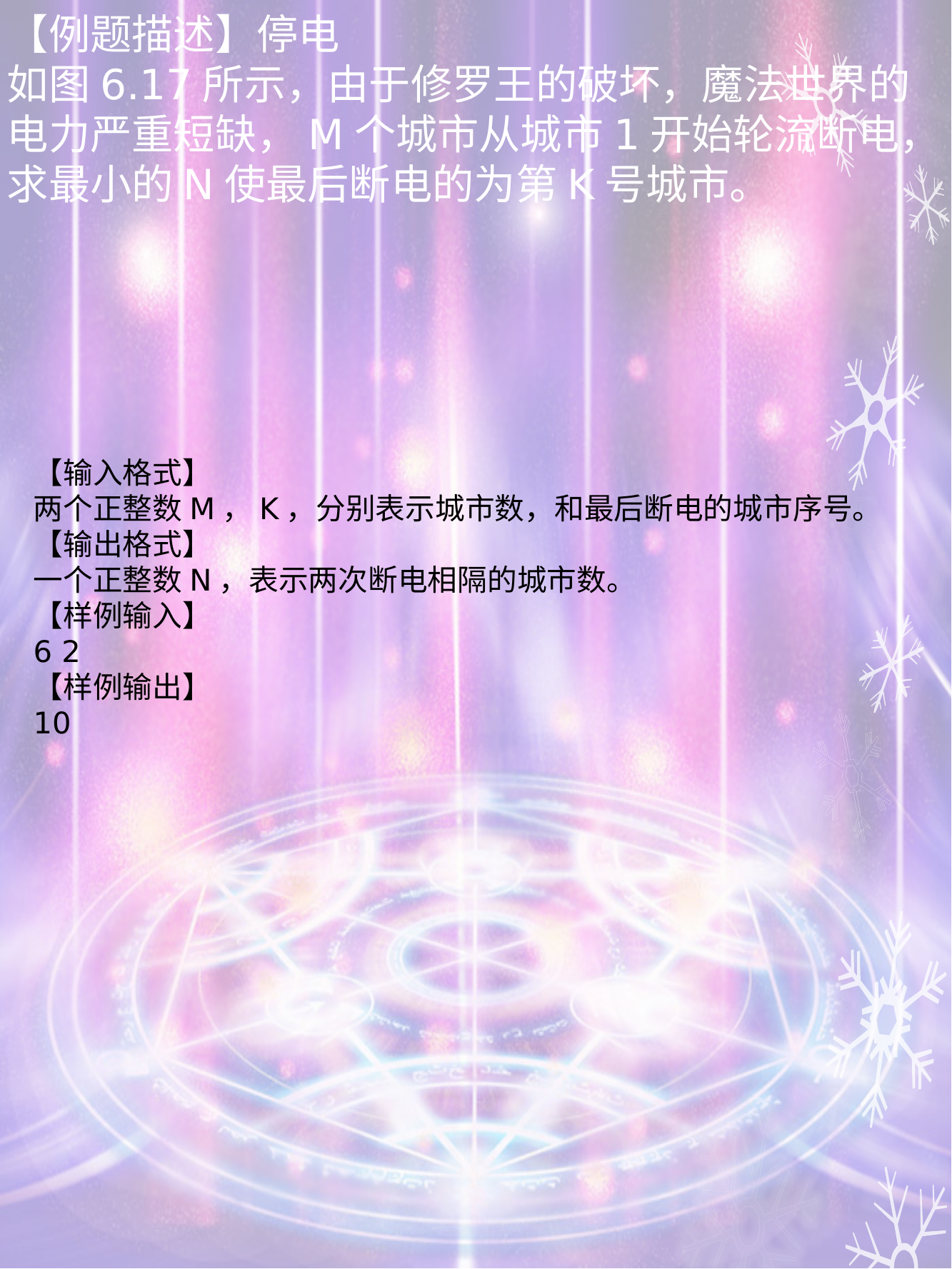

【例题描述】停电
如图6.17所示，由于修罗王的破坏，魔法世界的电力严重短缺，M个城市从城市1开始轮流断电，求最小的N使最后断电的为第K号城市。

【输入格式】
两个正整数M，K，分别表示城市数，和最后断电的城市序号。
【输出格式】
一个正整数N，表示两次断电相隔的城市数。
【样例输入】
6 2
【样例输出】
10